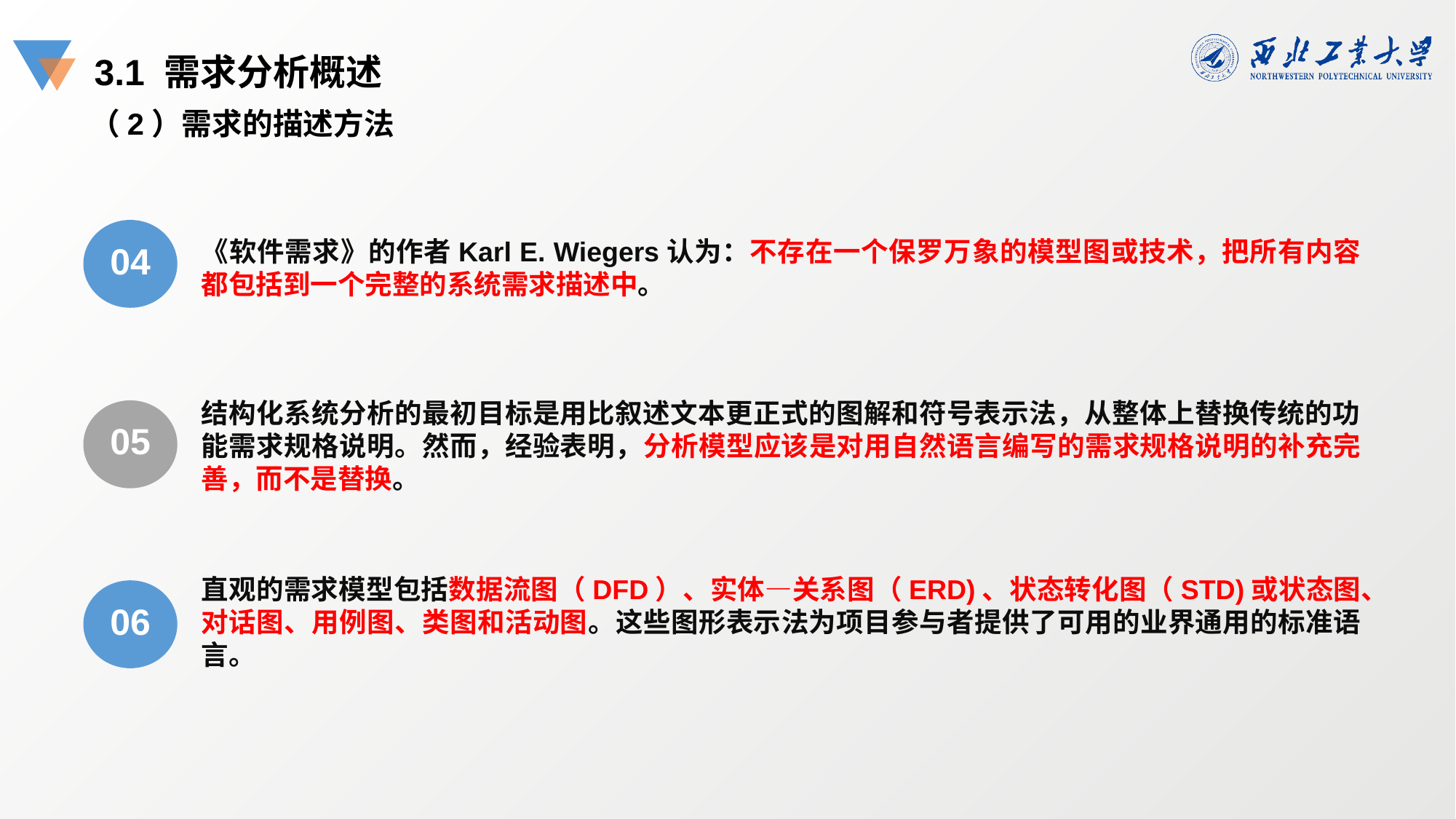

3.1 需求分析概述
（2）需求的描述方法

04
《软件需求》的作者Karl E. Wiegers认为：不存在一个保罗万象的模型图或技术，把所有内容都包括到一个完整的系统需求描述中。
结构化系统分析的最初目标是用比叙述文本更正式的图解和符号表示法，从整体上替换传统的功能需求规格说明。然而，经验表明，分析模型应该是对用自然语言编写的需求规格说明的补充完善，而不是替换。

05
直观的需求模型包括数据流图（DFD）、实体—关系图（ERD)、状态转化图（STD)或状态图、对话图、用例图、类图和活动图。这些图形表示法为项目参与者提供了可用的业界通用的标准语言。

06
6